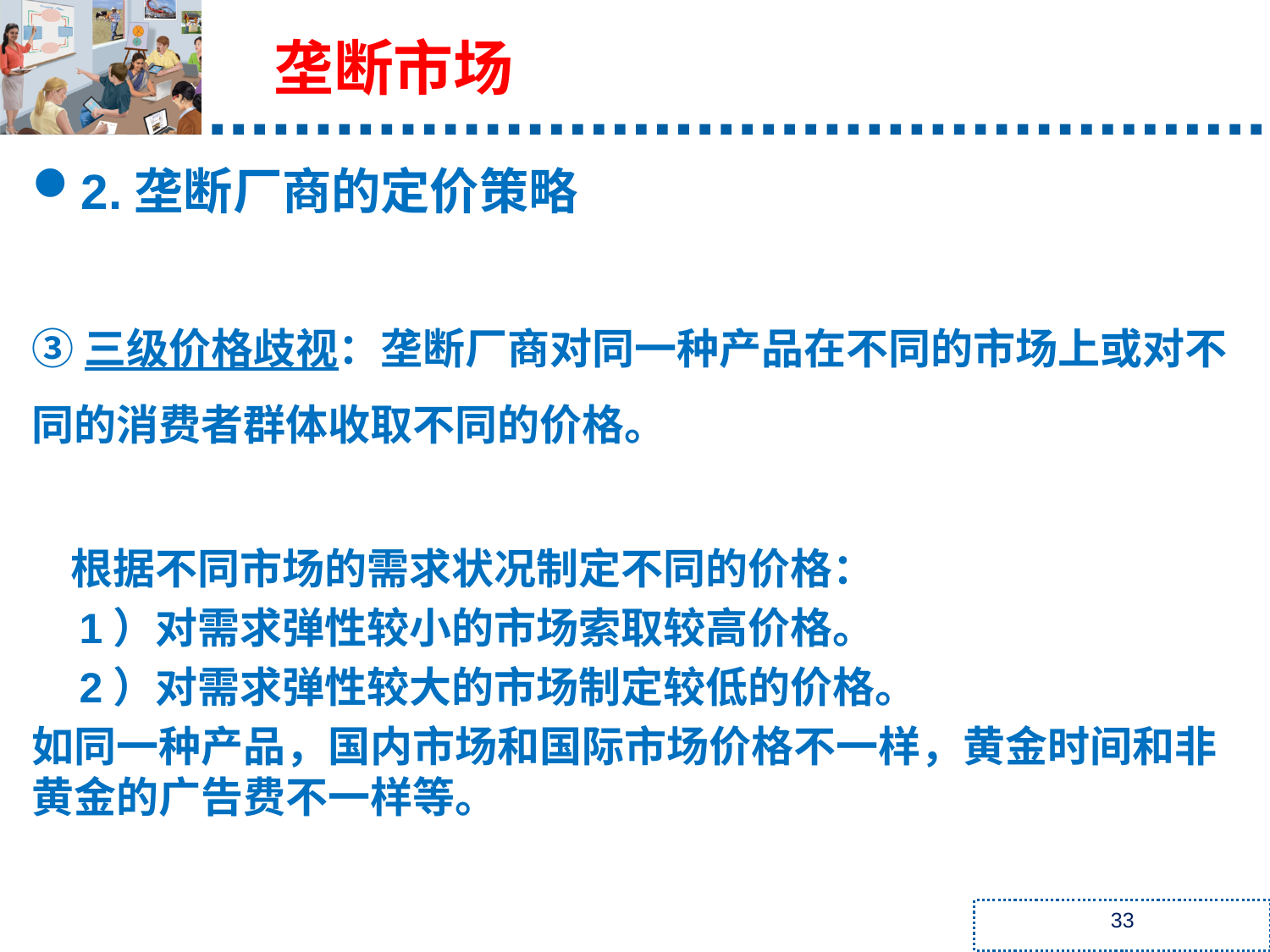

垄断市场
2.垄断厂商的定价策略

③三级价格歧视：垄断厂商对同一种产品在不同的市场上或对不同的消费者群体收取不同的价格。

   根据不同市场的需求状况制定不同的价格：
    1）对需求弹性较小的市场索取较高价格。
    2）对需求弹性较大的市场制定较低的价格。
如同一种产品，国内市场和国际市场价格不一样，黄金时间和非黄金的广告费不一样等。

33